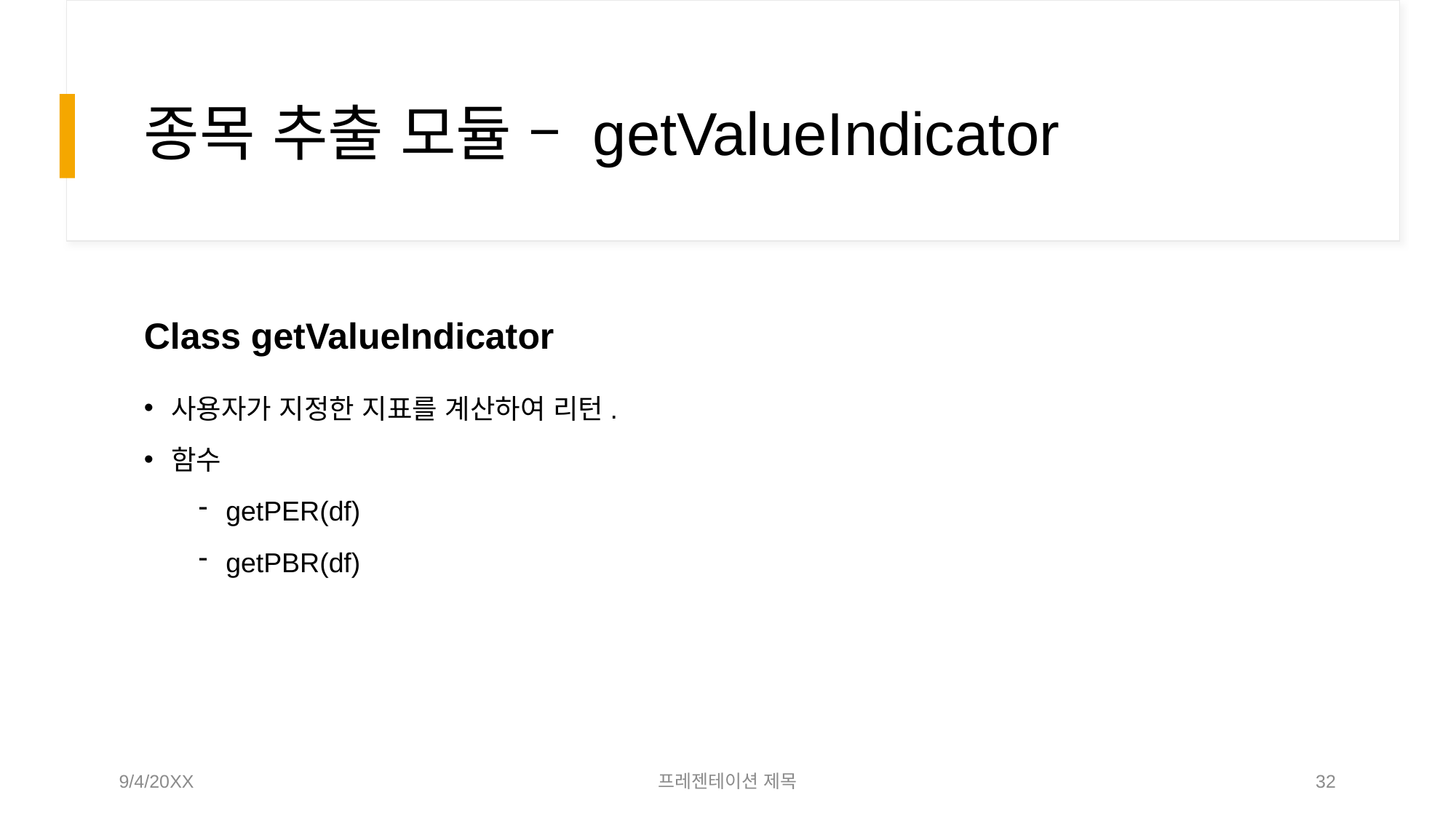

# 종목 추출 모듈 – getValueIndicator
Class getValueIndicator
사용자가 지정한 지표를 계산하여 리턴.
함수
getPER(df)
getPBR(df)

9/4/20XX
프레젠테이션 제목
32